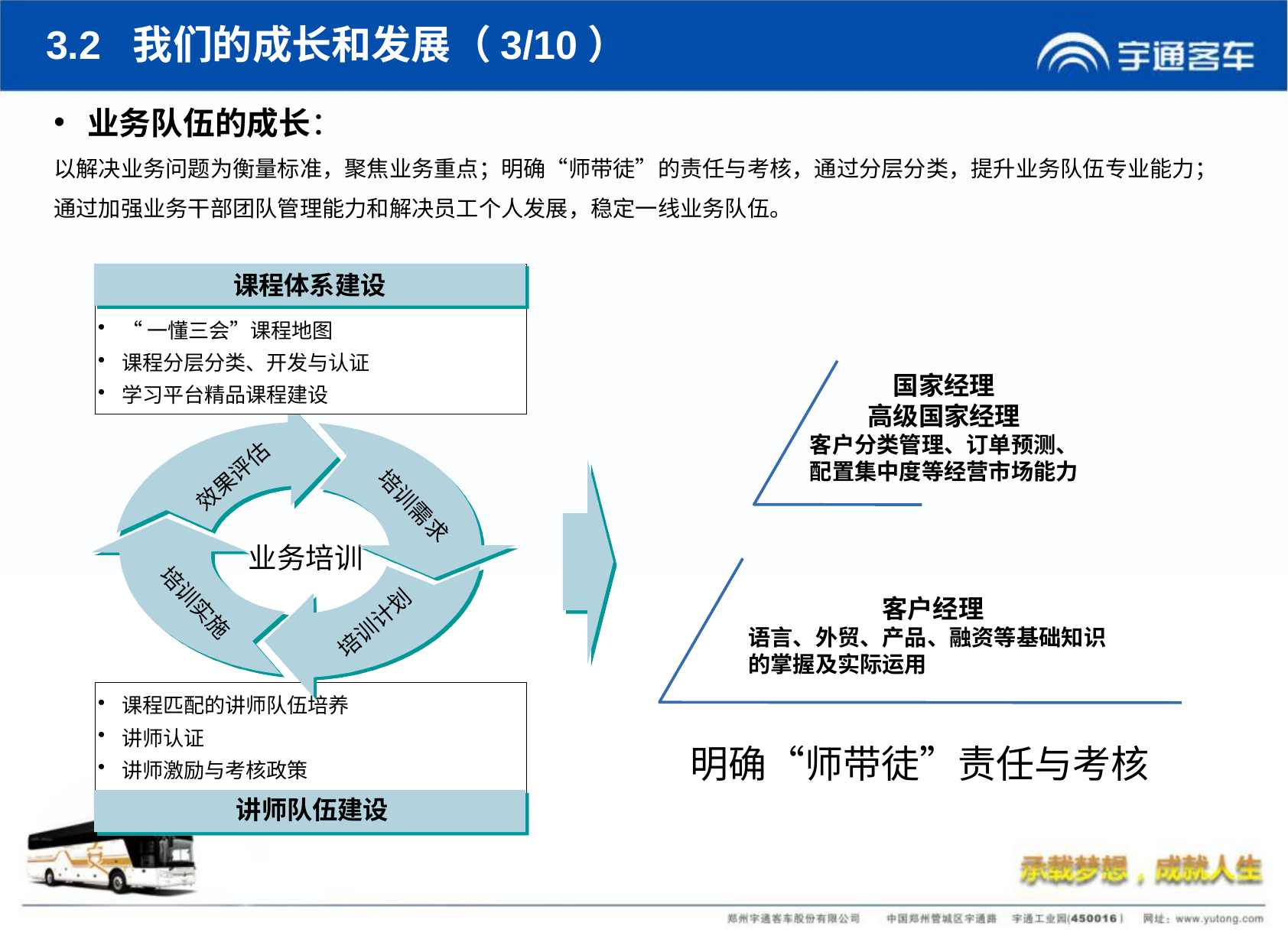

3.2  我们的成长和发展（3/10）
业务队伍的成长：
以解决业务问题为衡量标准，聚焦业务重点；明确“师带徒”的责任与考核，通过分层分类，提升业务队伍专业能力；通过加强业务干部团队管理能力和解决员工个人发展，稳定一线业务队伍。
课程体系建设

“一懂三会”课程地图
课程分层分类、开发与认证
学习平台精品课程建设

国家经理
高级国家经理
客户分类管理、订单预测、
配置集中度等经营市场能力

效果评估
培训需求

培训实施
培训计划

业务培训

客户经理
语言、外贸、产品、融资等基础知识的掌握及实际运用

课程匹配的讲师队伍培养
讲师认证
讲师激励与考核政策

讲师队伍建设
明确“师带徒”责任与考核